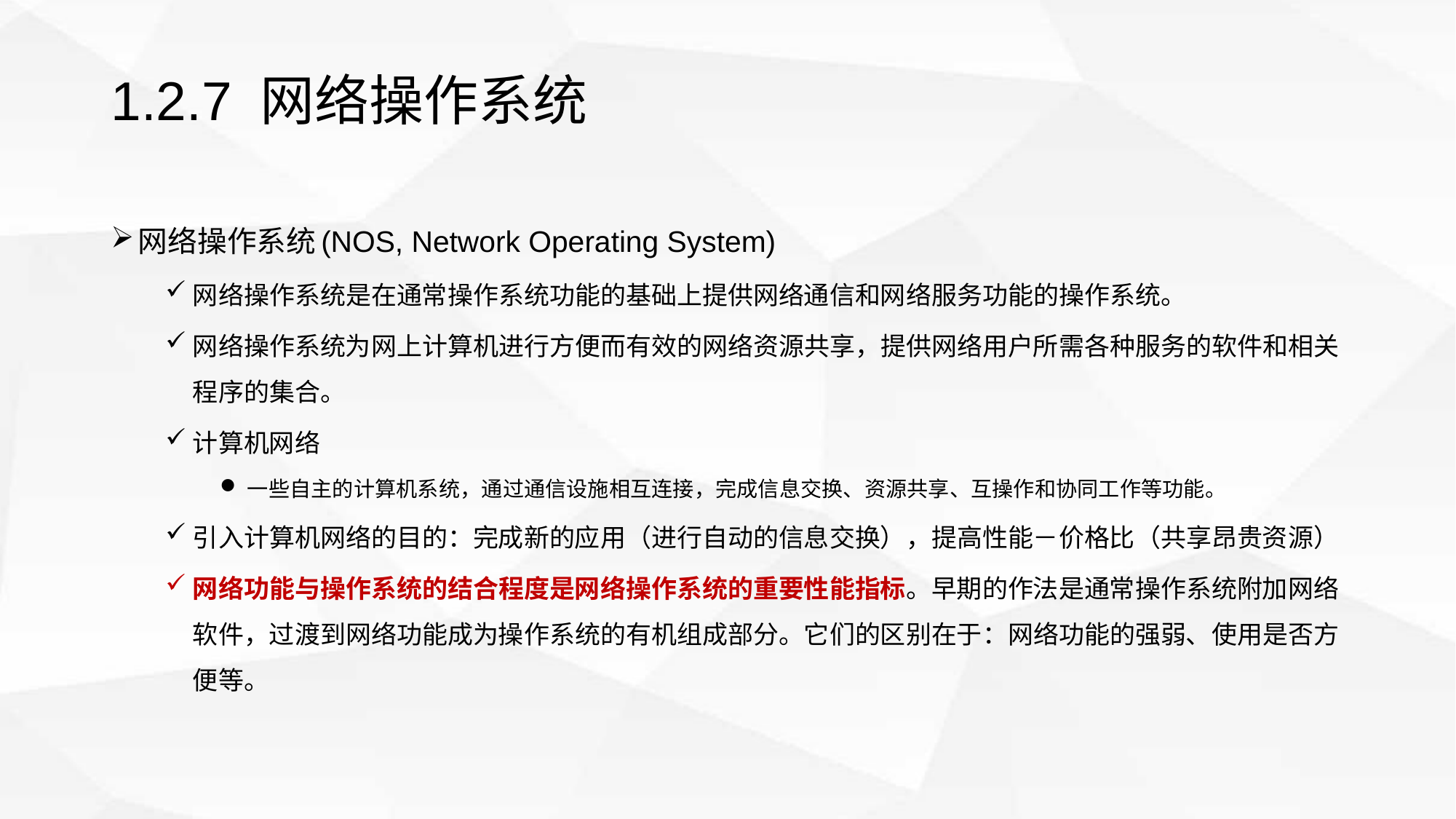

# 1.2.7 网络操作系统
网络操作系统(NOS, Network Operating System)
网络操作系统是在通常操作系统功能的基础上提供网络通信和网络服务功能的操作系统。
网络操作系统为网上计算机进行方便而有效的网络资源共享，提供网络用户所需各种服务的软件和相关程序的集合。
计算机网络
一些自主的计算机系统，通过通信设施相互连接，完成信息交换、资源共享、互操作和协同工作等功能。
引入计算机网络的目的：完成新的应用（进行自动的信息交换），提高性能－价格比（共享昂贵资源）
网络功能与操作系统的结合程度是网络操作系统的重要性能指标。早期的作法是通常操作系统附加网络软件，过渡到网络功能成为操作系统的有机组成部分。它们的区别在于：网络功能的强弱、使用是否方便等。